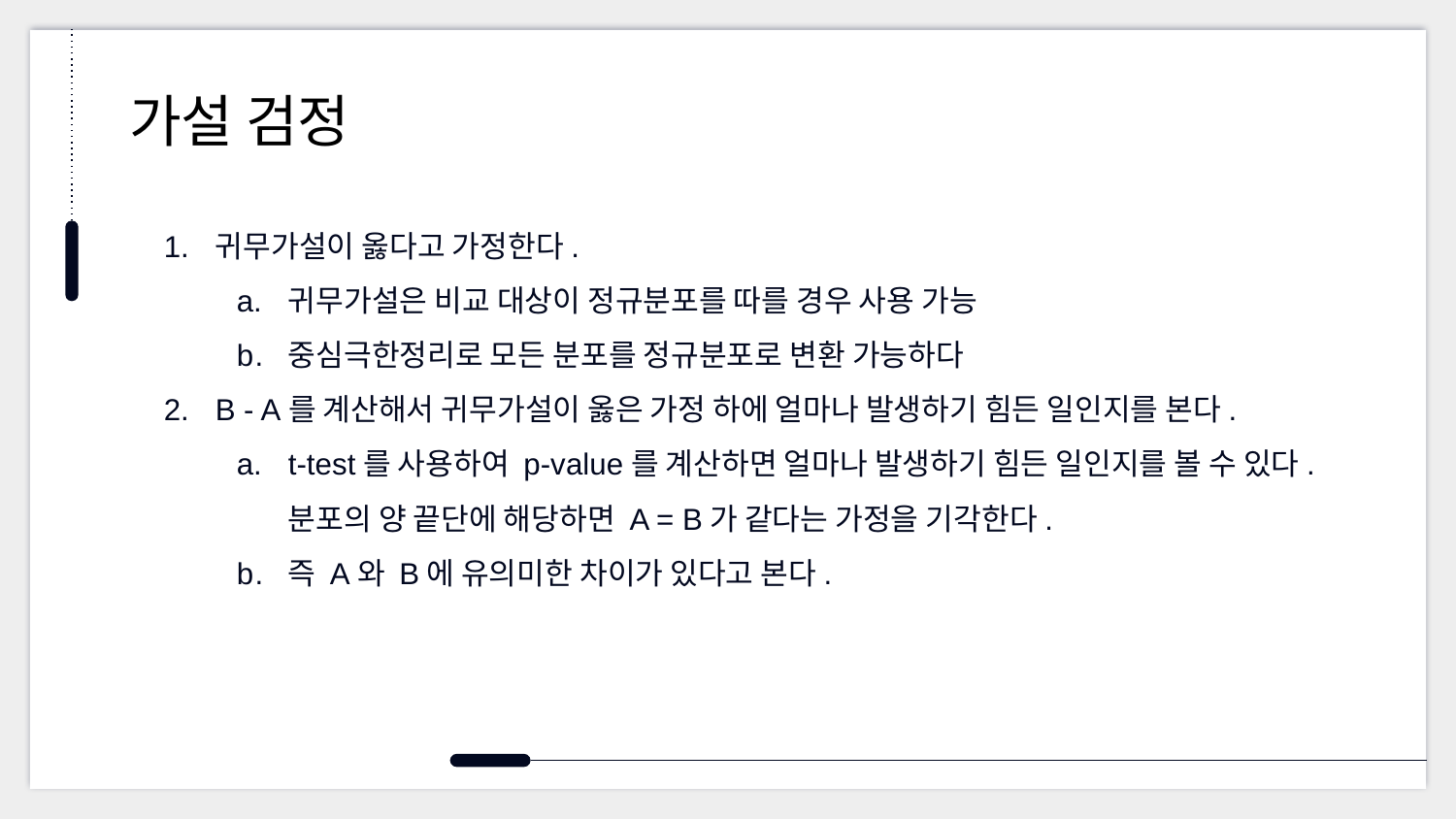

# 가설 검정
귀무가설이 옳다고 가정한다.
귀무가설은 비교 대상이 정규분포를 따를 경우 사용 가능
중심극한정리로 모든 분포를 정규분포로 변환 가능하다
B - A를 계산해서 귀무가설이 옳은 가정 하에 얼마나 발생하기 힘든 일인지를 본다.
t-test를 사용하여 p-value를 계산하면 얼마나 발생하기 힘든 일인지를 볼 수 있다. 분포의 양 끝단에 해당하면 A = B가 같다는 가정을 기각한다.
즉 A와 B에 유의미한 차이가 있다고 본다.